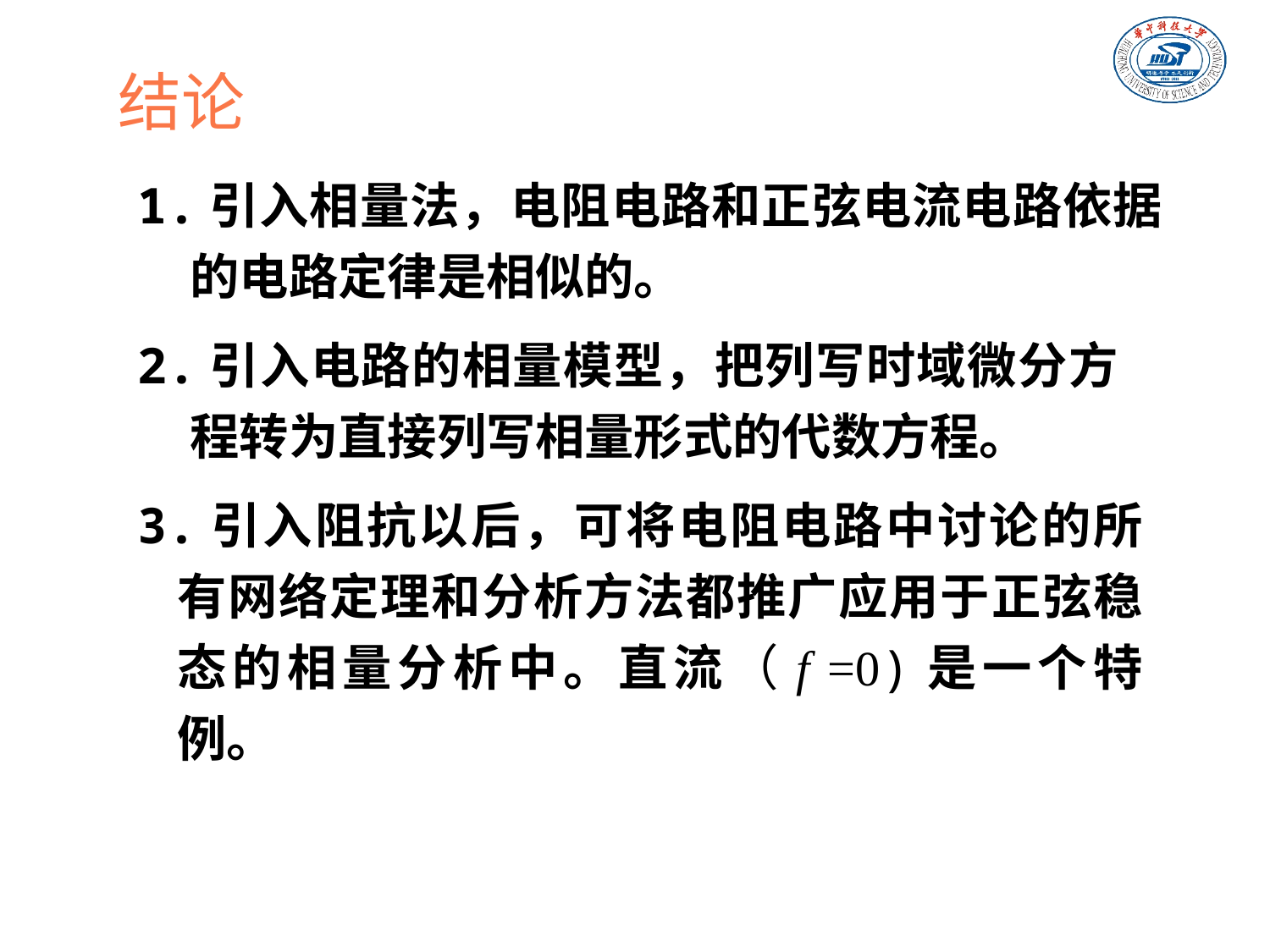

结论
1.引入相量法，电阻电路和正弦电流电路依据的电路定律是相似的。
2.引入电路的相量模型，把列写时域微分方程转为直接列写相量形式的代数方程。
3.引入阻抗以后，可将电阻电路中讨论的所有网络定理和分析方法都推广应用于正弦稳态的相量分析中。直流（f =0)是一个特例。